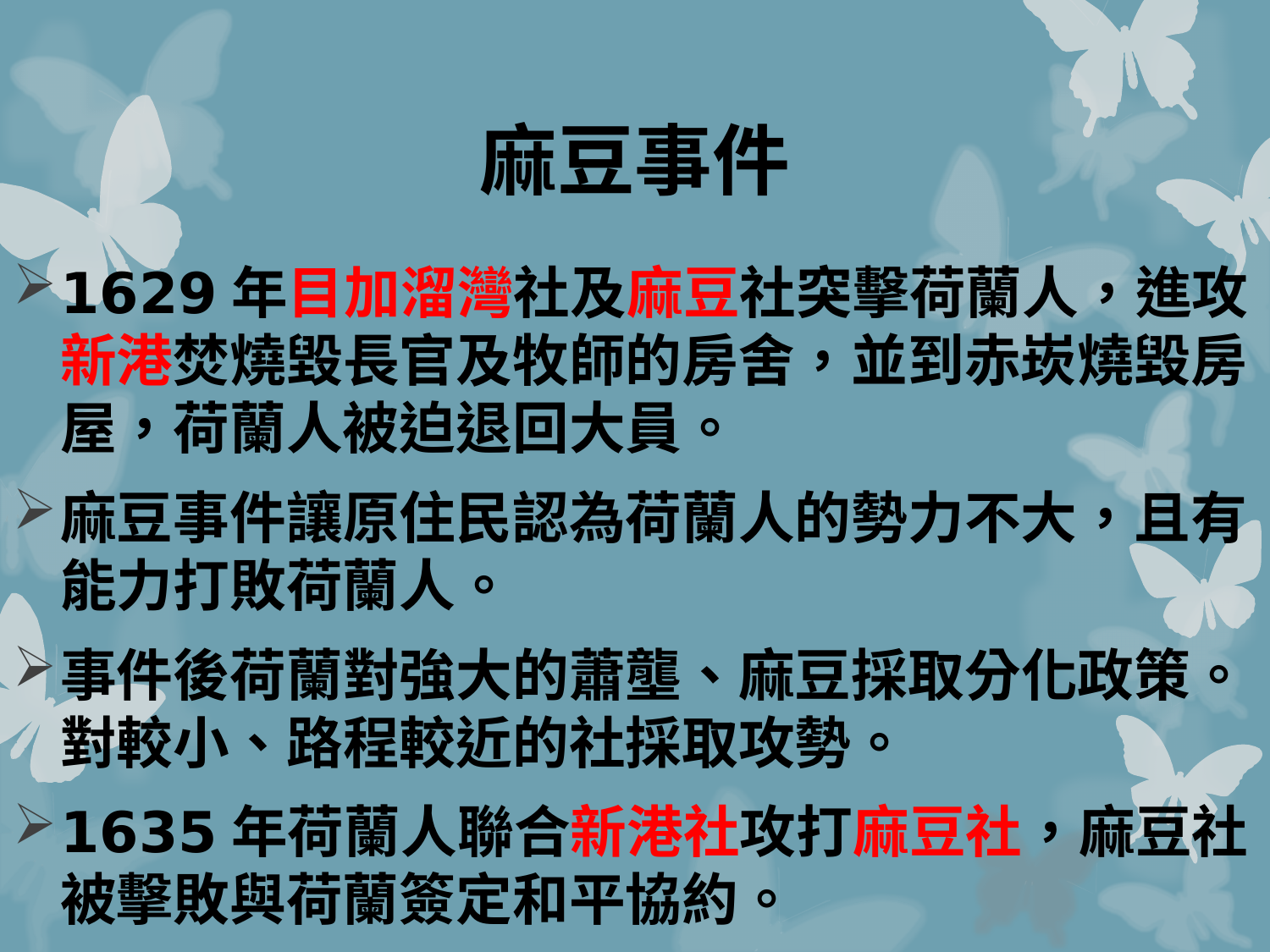

# 麻豆事件
1629年目加溜灣社及麻豆社突擊荷蘭人，進攻新港焚燒毀長官及牧師的房舍，並到赤崁燒毀房屋，荷蘭人被迫退回大員。
麻豆事件讓原住民認為荷蘭人的勢力不大，且有能力打敗荷蘭人。
事件後荷蘭對強大的蕭壟、麻豆採取分化政策。對較小、路程較近的社採取攻勢。
1635年荷蘭人聯合新港社攻打麻豆社，麻豆社被擊敗與荷蘭簽定和平協約。